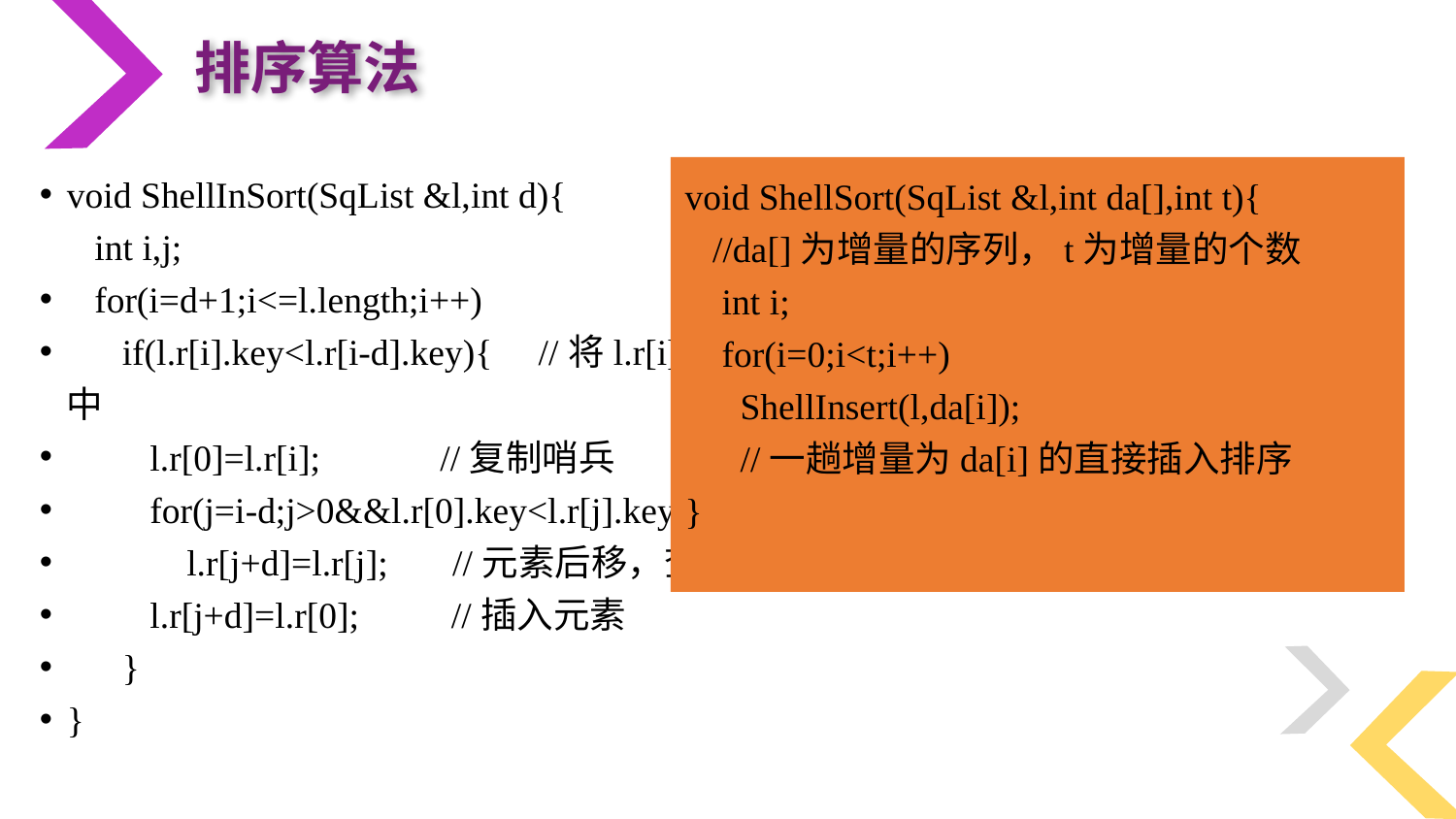

排序算法
void ShellInSort(SqList &l,int d){
   int i,j;
   for(i=d+1;i<=l.length;i++)
      if(l.r[i].key<l.r[i-d].key){     //将l.r[i]插入有序增量子表中
         l.r[0]=l.r[i];             //复制哨兵
         for(j=i-d;j>0&&l.r[0].key<l.r[j].key;i-=d)
             l.r[j+d]=l.r[j];       //元素后移，查找插入位置
         l.r[j+d]=l.r[0];          //插入元素
      }
}
void ShellSort(SqList &l,int da[],int t){
   //da[]为增量的序列，t为增量的个数
    int i;
    for(i=0;i<t;i++)
      ShellInsert(l,da[i]);
      //一趟增量为da[i]的直接插入排序
}